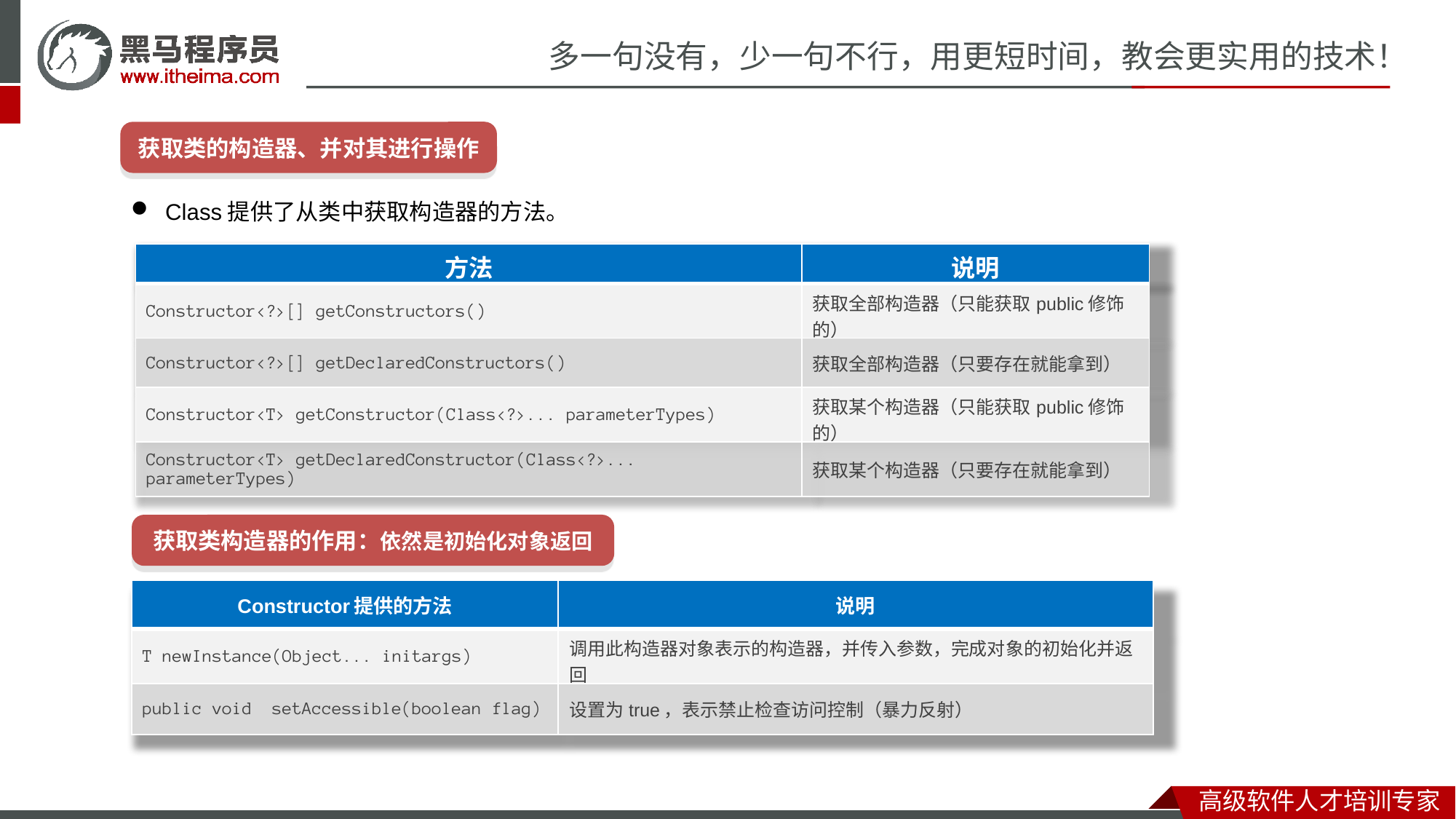

获取类的构造器、并对其进行操作
Class提供了从类中获取构造器的方法。
| 方法 | 说明 |
| --- | --- |
| Constructor<?>[] getConstructors​() | 获取全部构造器（只能获取public修饰的） |
| Constructor<?>[] getDeclaredConstructors​() | 获取全部构造器（只要存在就能拿到） |
| Constructor<T> getConstructor​(Class<?>... parameterTypes) | 获取某个构造器（只能获取public修饰的） |
| Constructor<T> getDeclaredConstructor​(Class<?>... parameterTypes) | 获取某个构造器（只要存在就能拿到） |
获取类构造器的作用：依然是初始化对象返回
| Constructor提供的方法 | 说明 |
| --- | --- |
| T newInstance​(Object... initargs) | 调用此构造器对象表示的构造器，并传入参数，完成对象的初始化并返回 |
| public void setAccessible(boolean flag) | 设置为true，表示禁止检查访问控制（暴力反射） |